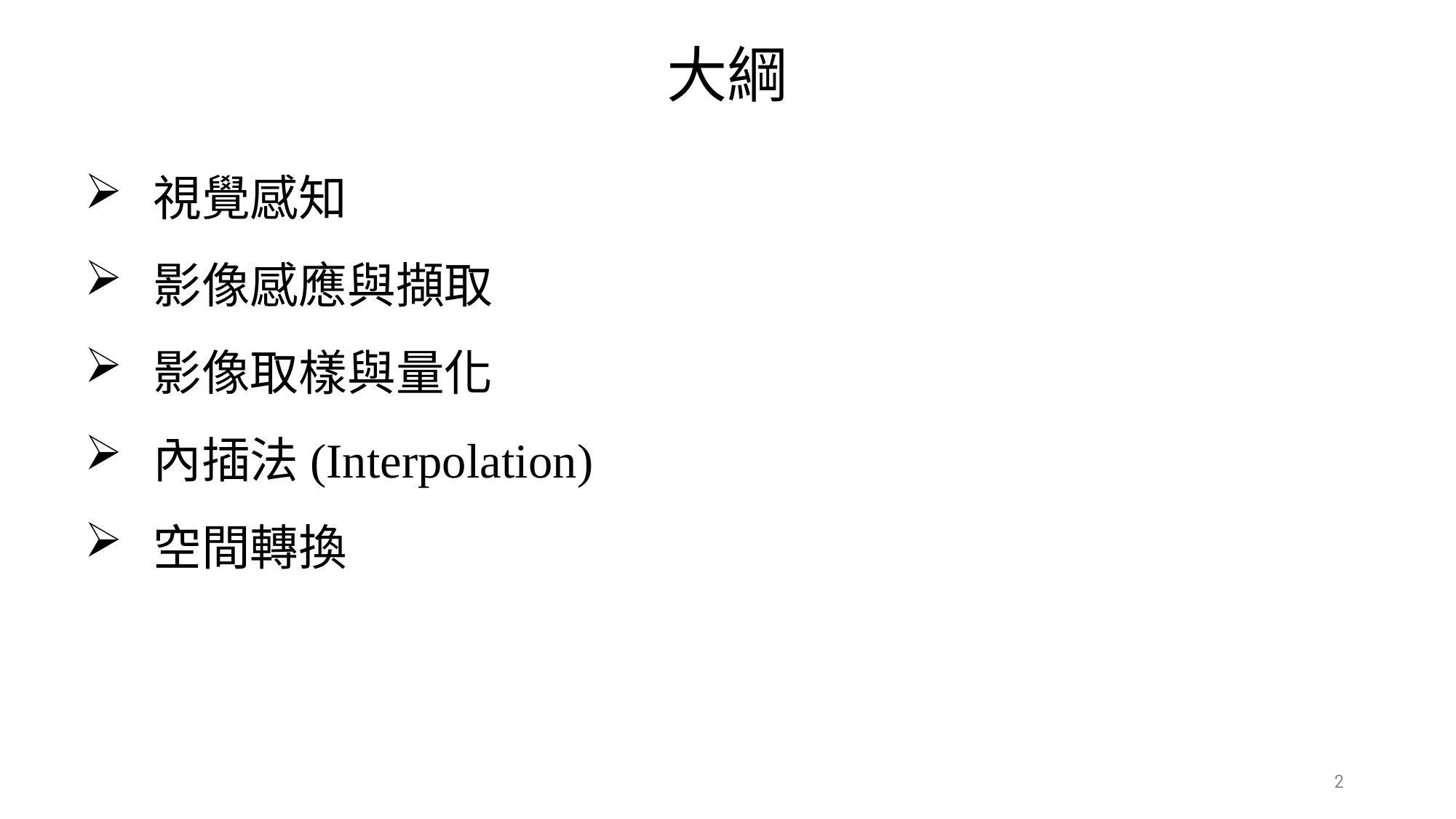

大綱
視覺感知
影像感應與擷取
影像取樣與量化
內插法(Interpolation)
空間轉換
2